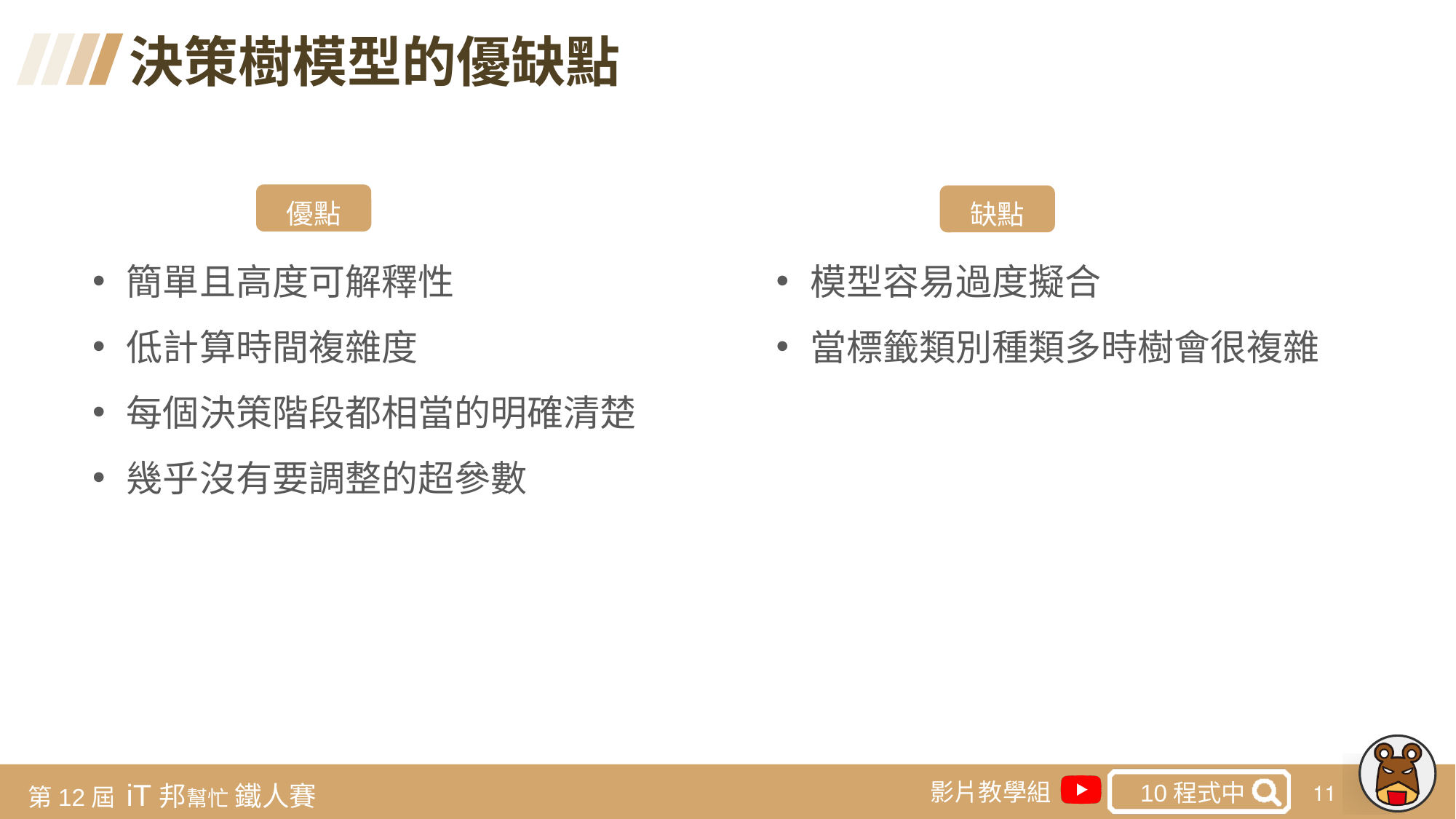

決策樹模型的優缺點
優點
缺點
模型容易過度擬合
當標籤類別種類多時樹會很複雜
簡單且高度可解釋性
低計算時間複雜度
每個決策階段都相當的明確清楚
幾乎沒有要調整的超參數